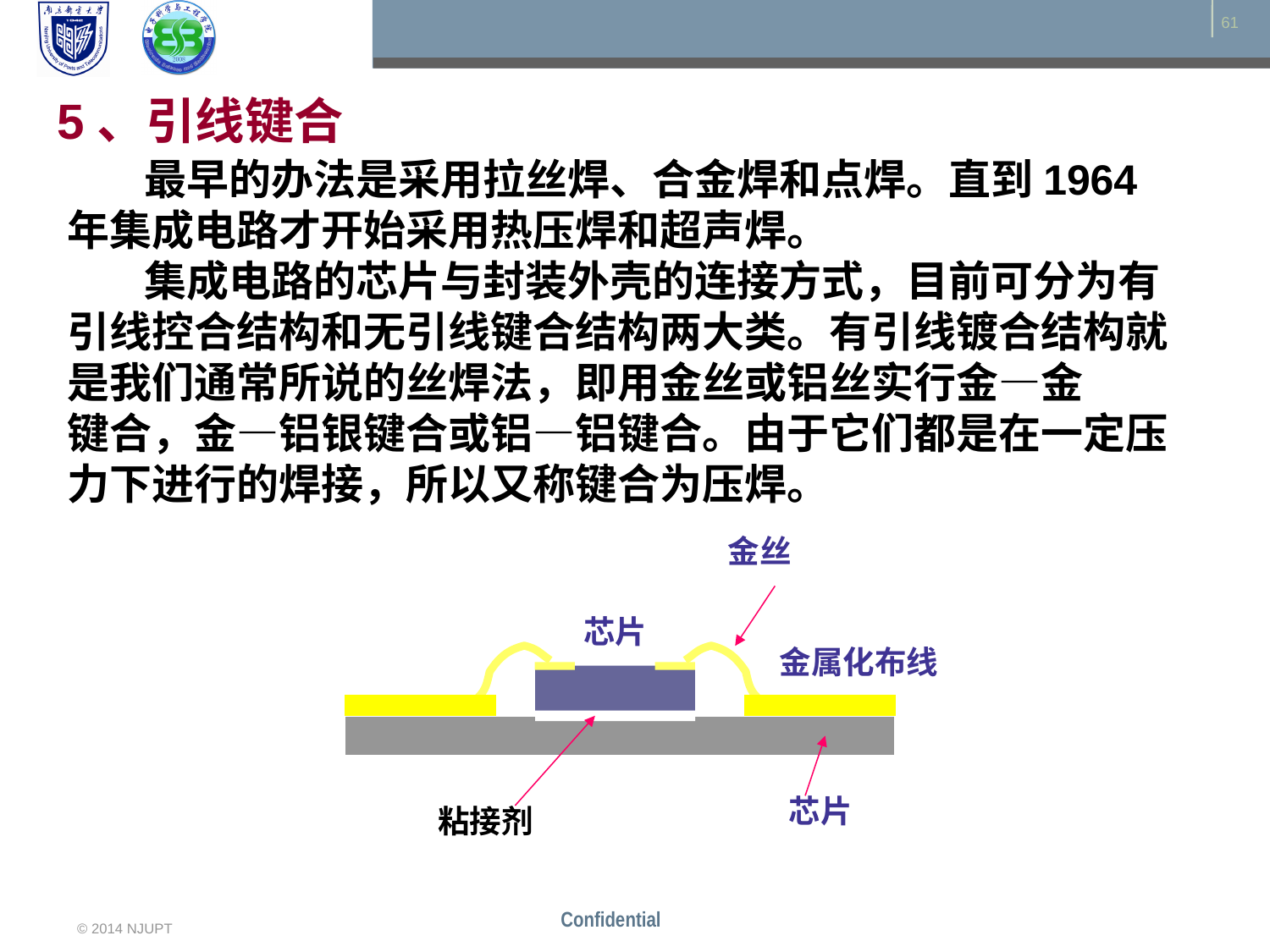

5、引线键合
       最早的办法是采用拉丝焊、合金焊和点焊。直到1964年集成电路才开始采用热压焊和超声焊。
       集成电路的芯片与封装外壳的连接方式，目前可分为有引线控合结构和无引线键合结构两大类。有引线镀合结构就是我们通常所说的丝焊法，即用金丝或铝丝实行金—金
键合，金—铝银键合或铝—铝键合。由于它们都是在一定压力下进行的焊接，所以又称键合为压焊。
金丝

芯片
金属化布线

芯片
粘接剂